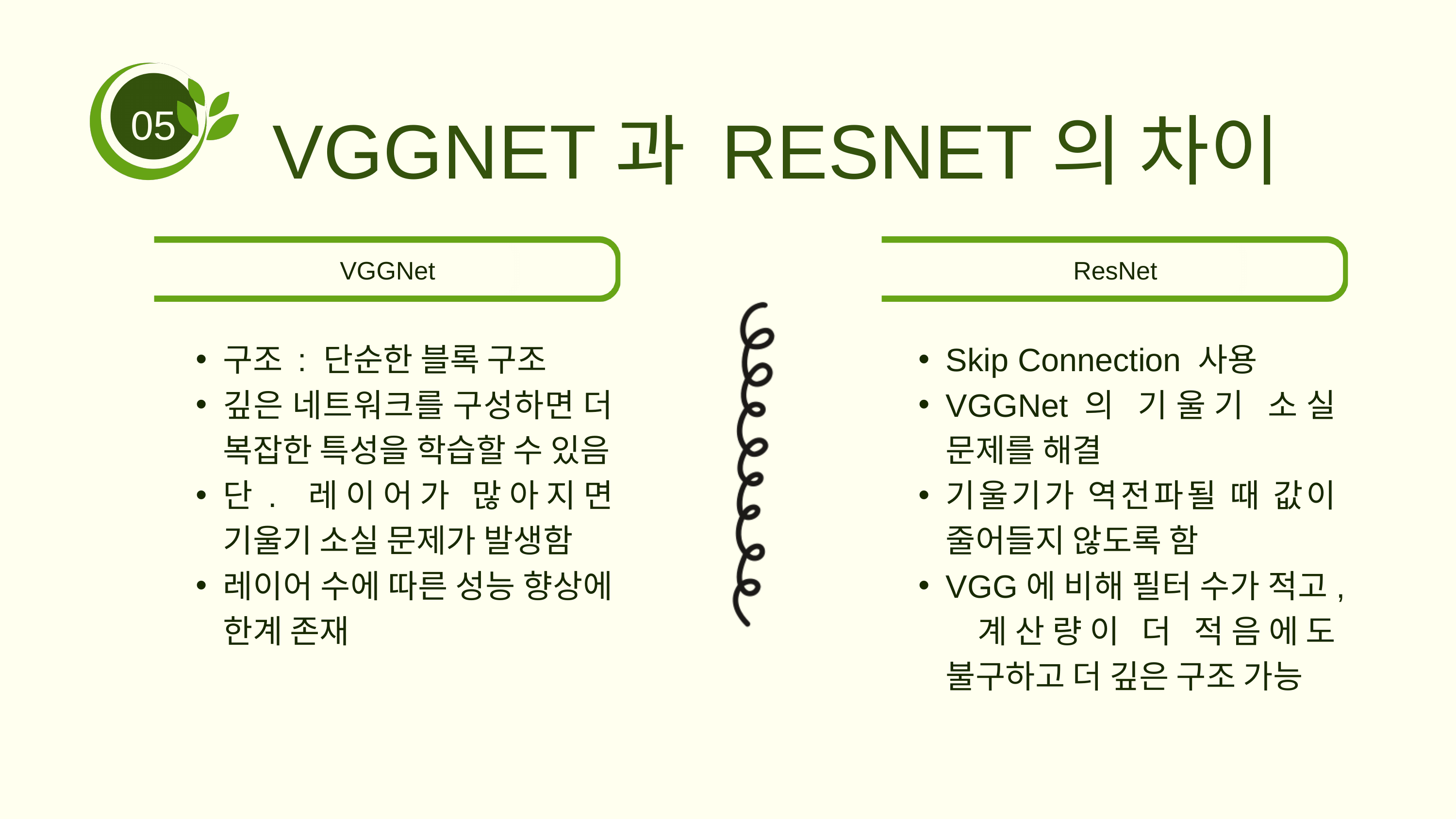

VGGNET과 RESNET의 차이
05

VGGNet
ResNet

구조 : 단순한 블록 구조
깊은 네트워크를 구성하면 더 복잡한 특성을 학습할 수 있음
단. 레이어가 많아지면 기울기 소실 문제가 발생함
레이어 수에 따른 성능 향상에 한계 존재
Skip Connection 사용
VGGNet의 기울기 소실 문제를 해결
기울기가 역전파될 때 값이 줄어들지 않도록 함
VGG에 비해 필터 수가 적고, 계산량이 더 적음에도 불구하고 더 깊은 구조 가능